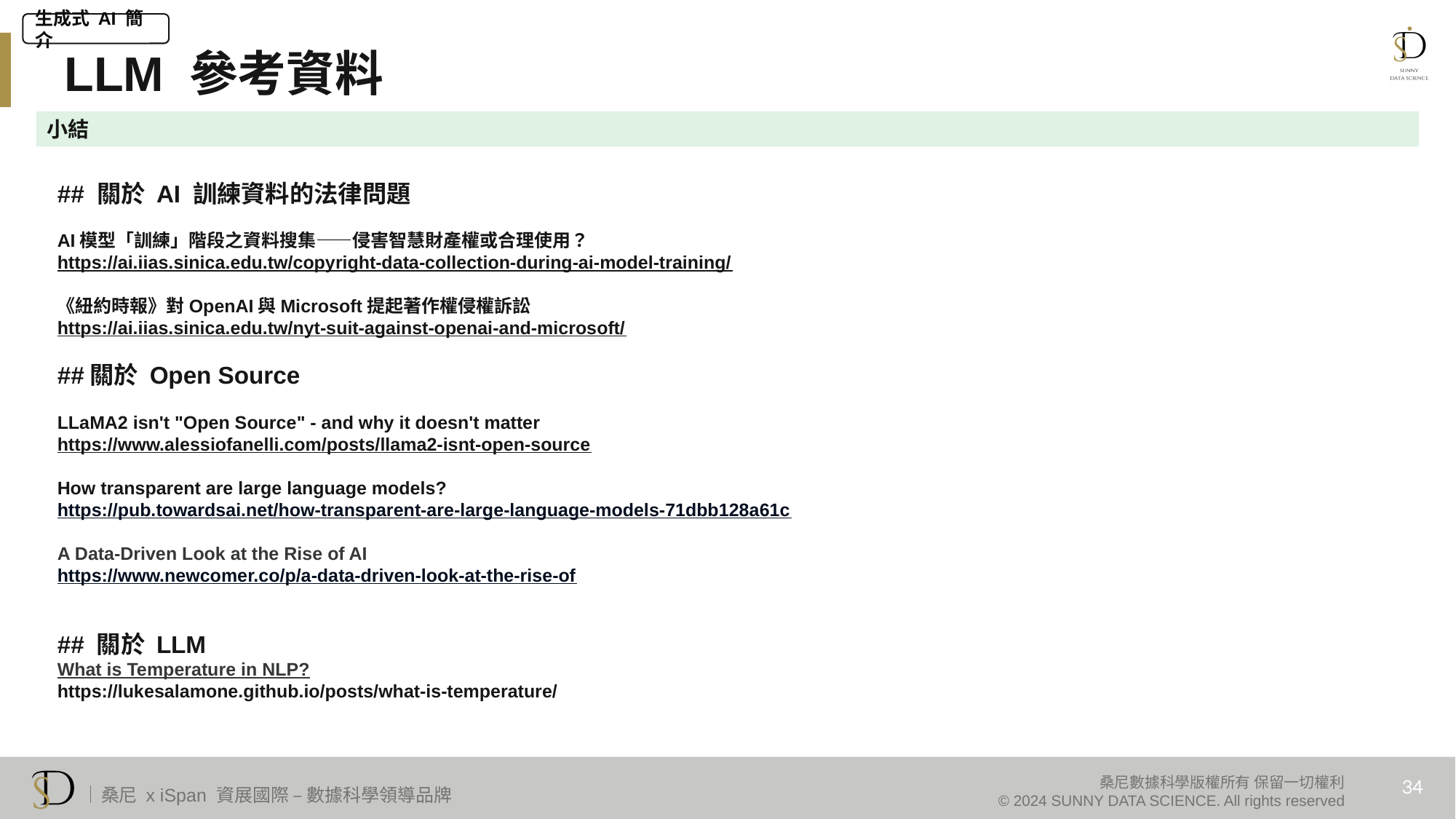

生成式 AI 簡介
LLM 參考資料
小結
## 關於 AI 訓練資料的法律問題

AI模型「訓練」階段之資料搜集——侵害智慧財產權或合理使用？
https://ai.iias.sinica.edu.tw/copyright-data-collection-during-ai-model-training/

《紐約時報》對OpenAI與Microsoft提起著作權侵權訴訟
https://ai.iias.sinica.edu.tw/nyt-suit-against-openai-and-microsoft/

##關於 Open Source

LLaMA2 isn't "Open Source" - and why it doesn't matter
https://www.alessiofanelli.com/posts/llama2-isnt-open-source

How transparent are large language models?
https://pub.towardsai.net/how-transparent-are-large-language-models-71dbb128a61c

A Data-Driven Look at the Rise of AI
https://www.newcomer.co/p/a-data-driven-look-at-the-rise-of

## 關於 LLM
What is Temperature in NLP?
https://lukesalamone.github.io/posts/what-is-temperature/